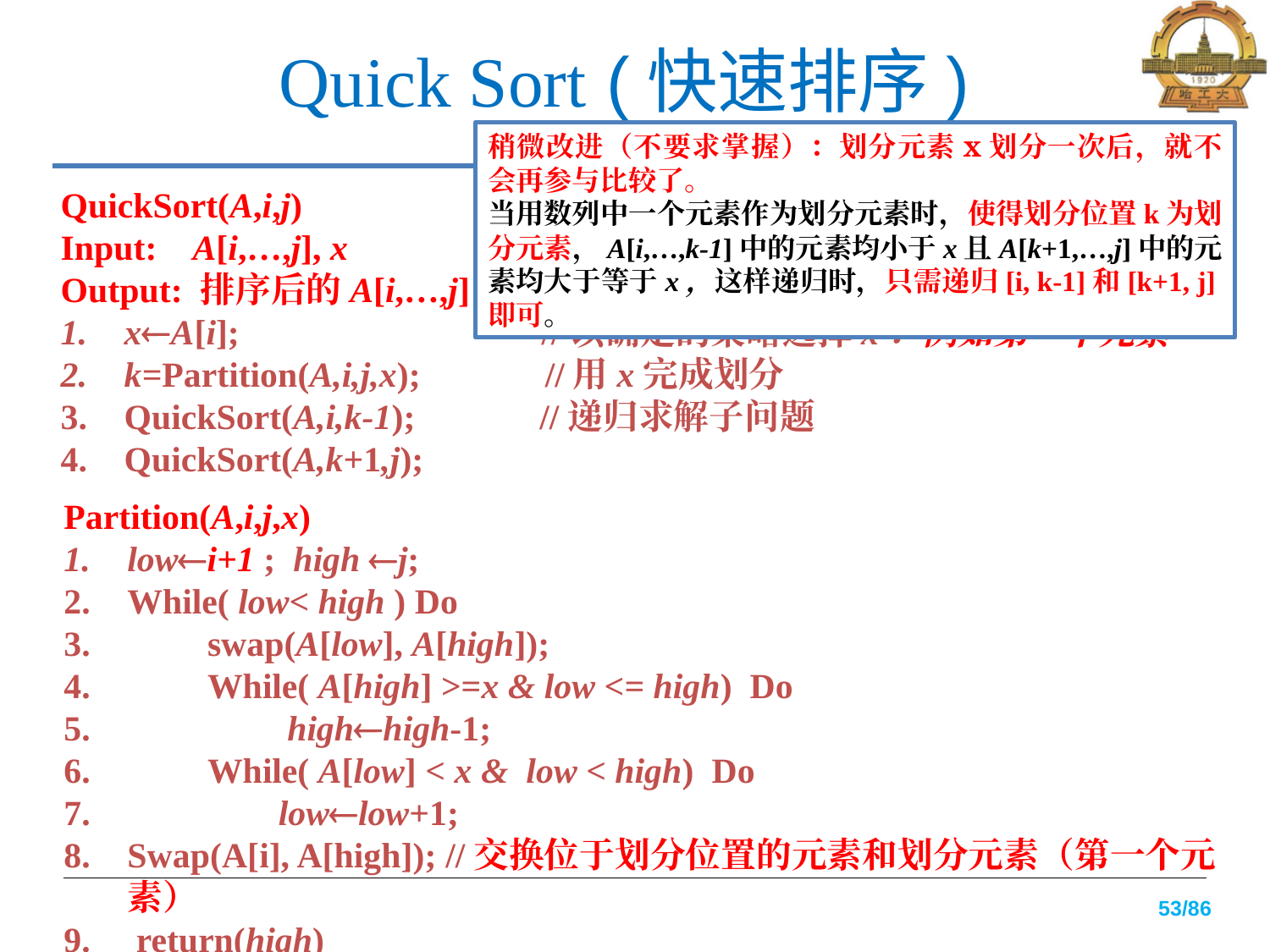

# Quick Sort (快速排序)
稍微改进（不要求掌握）：划分元素x划分一次后，就不会再参与比较了。
当用数列中一个元素作为划分元素时，使得划分位置k为划分元素，A[i,…,k-1]中的元素均小于x且A[k+1,…,j]中的元素均大于等于x，这样递归时，只需递归[i, k-1]和[k+1, j]即可。
QuickSort(A,i,j)
Input:    A[i,…,j], x
Output: 排序后的A[i,…,j]
x←A[i];                                  //以确定的策略选择x：例如第一个元素
k=Partition(A,i,j,x);              //用x完成划分
QuickSort(A,i,k-1);              //递归求解子问题
QuickSort(A,k+1,j);
Partition(A,i,j,x)
low←i+1 ;  high ←j;
While( low< high ) Do
         swap(A[low], A[high]);
         While( A[high] >=x & low <= high)  Do
                  high←high-1;
         While( A[low] < x &  low < high)  Do
                 low←low+1;
Swap(A[i], A[high]); //交换位于划分位置的元素和划分元素（第一个元素）
 return(high)